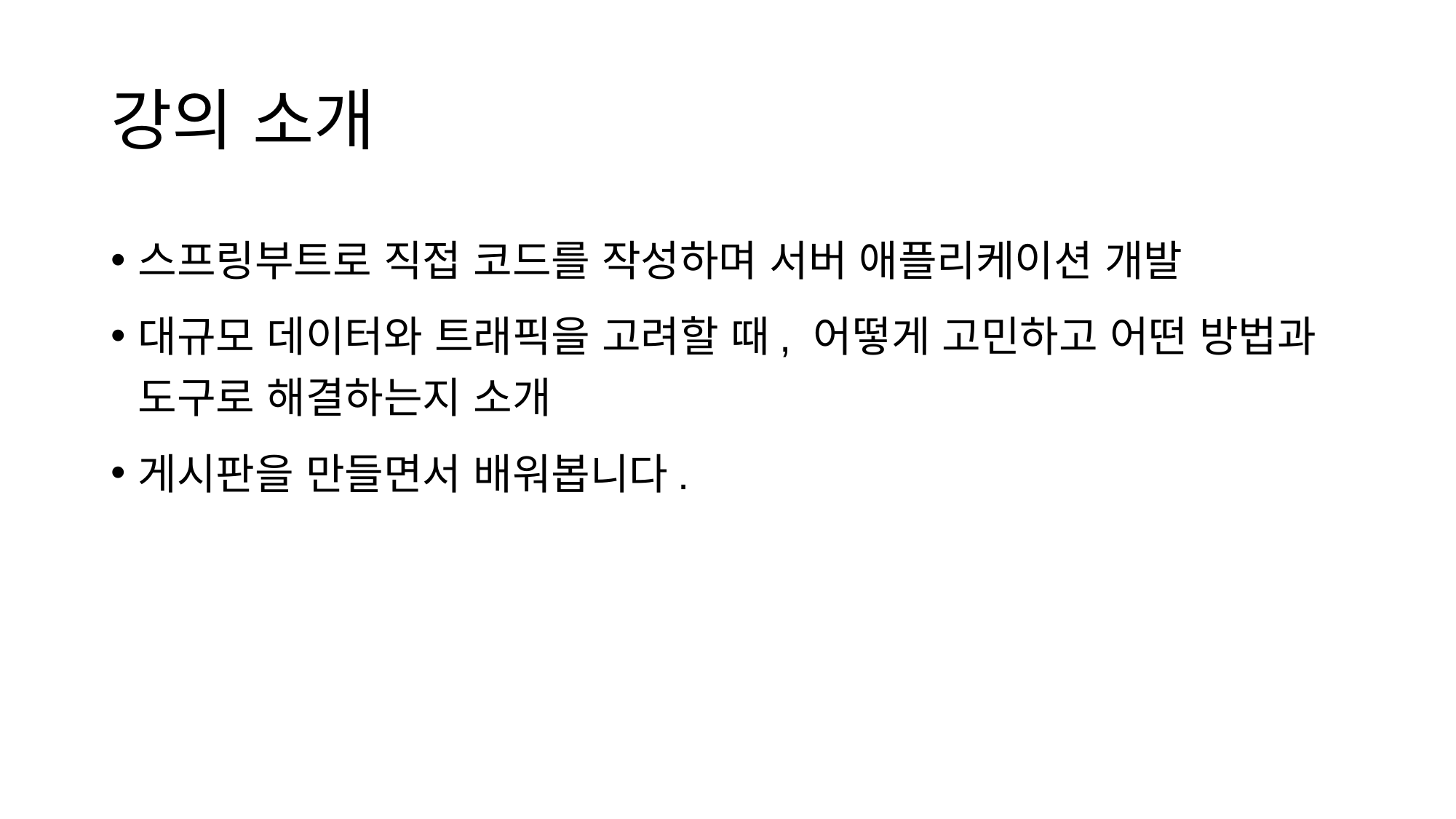

# 강의 소개
스프링부트로 직접 코드를 작성하며 서버 애플리케이션 개발
대규모 데이터와 트래픽을 고려할 때, 어떻게 고민하고 어떤 방법과 도구로 해결하는지 소개
게시판을 만들면서 배워봅니다.